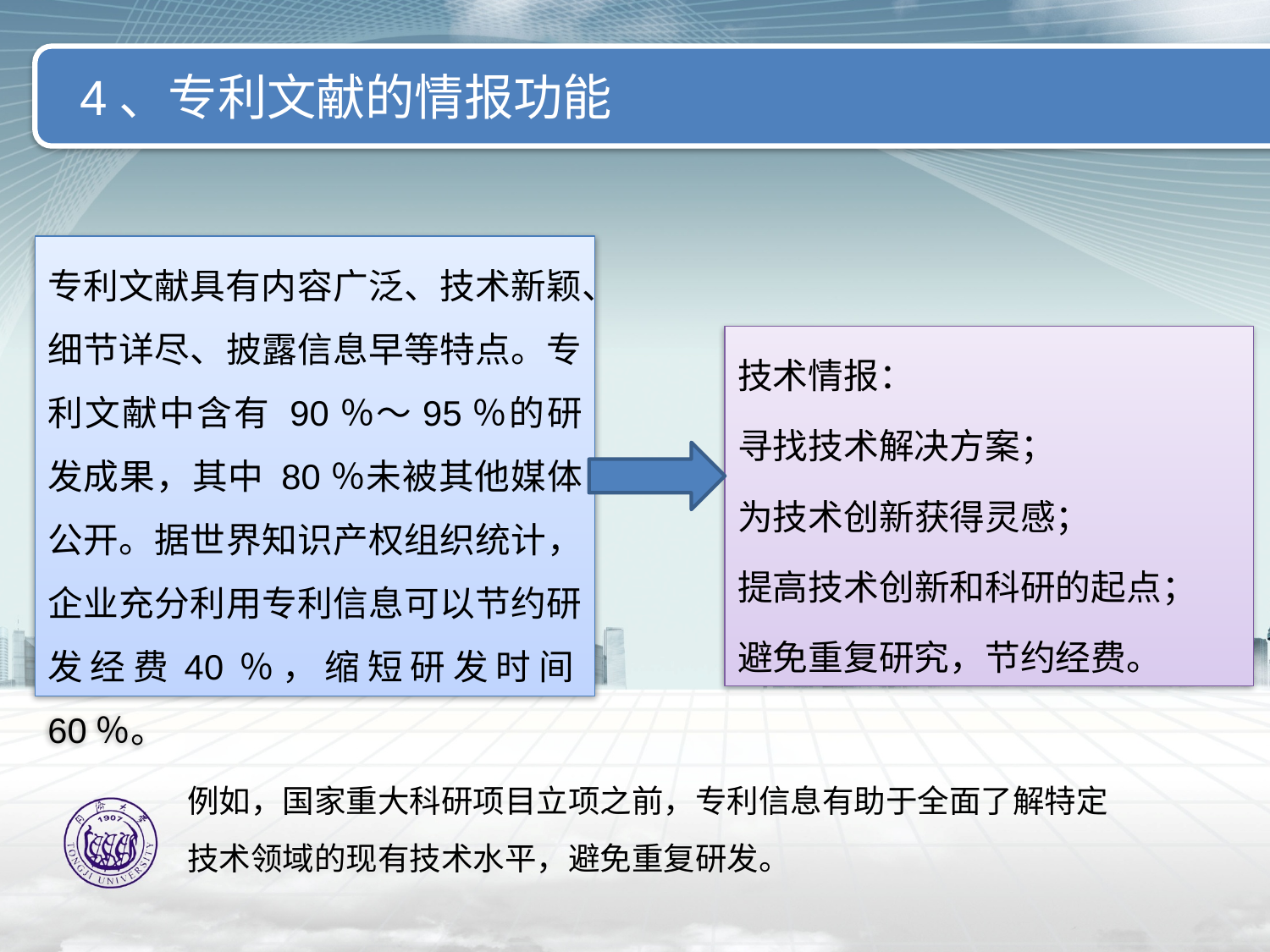

4、专利文献的情报功能
专利文献具有内容广泛、技术新颖、细节详尽、披露信息早等特点。专利文献中含有 90％～95％的研发成果，其中 80％未被其他媒体公开。据世界知识产权组织统计，企业充分利用专利信息可以节约研发经费40％，缩短研发时间60％。
技术情报：
寻找技术解决方案；
为技术创新获得灵感；
提高技术创新和科研的起点；
避免重复研究，节约经费。

例如，国家重大科研项目立项之前，专利信息有助于全面了解特定技术领域的现有技术水平，避免重复研发。